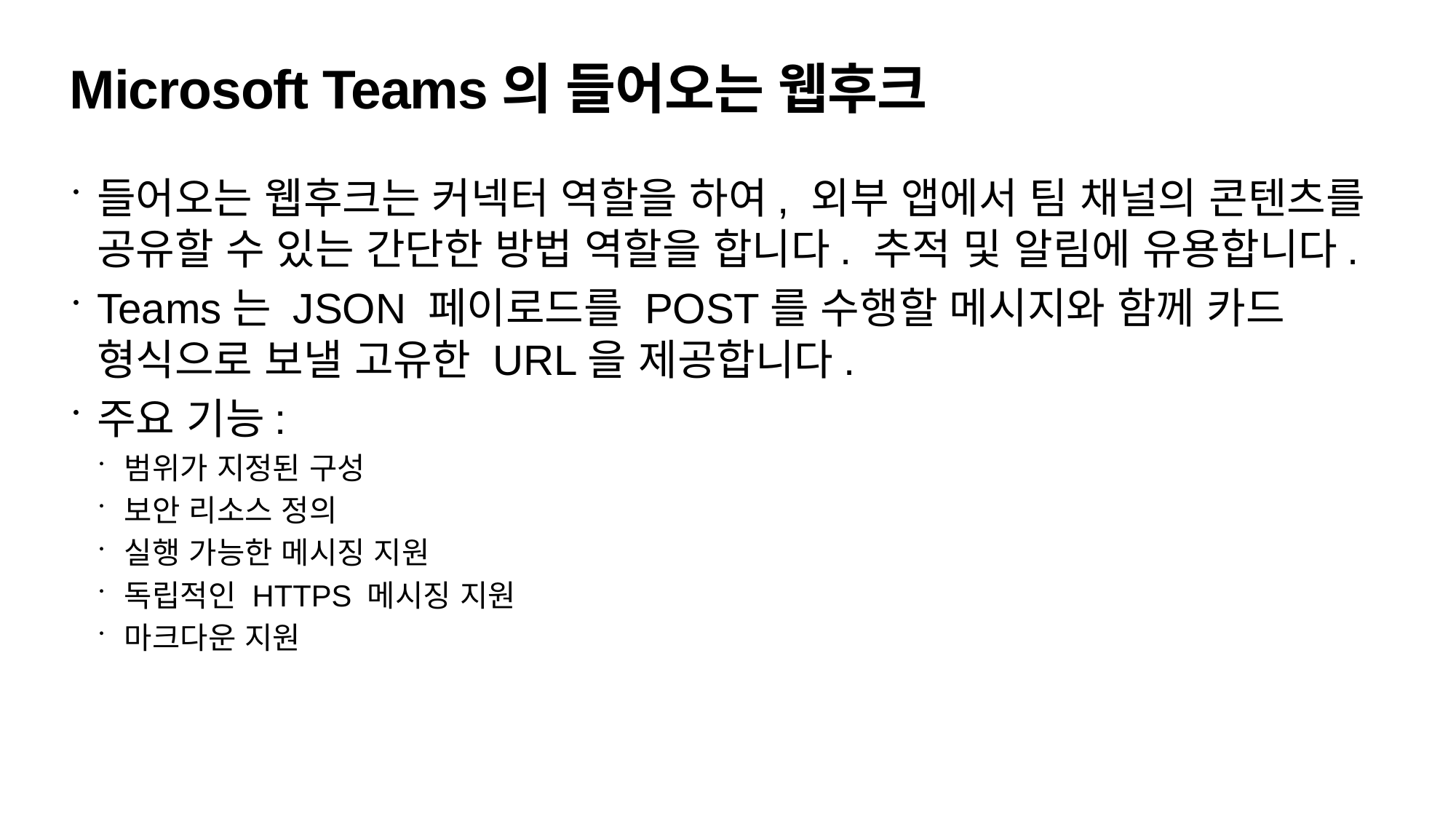

# Microsoft Teams의 들어오는 웹후크
들어오는 웹후크는 커넥터 역할을 하여, 외부 앱에서 팀 채널의 콘텐츠를 공유할 수 있는 간단한 방법 역할을 합니다. 추적 및 알림에 유용합니다.
Teams는 JSON 페이로드를 POST를 수행할 메시지와 함께 카드 형식으로 보낼 고유한 URL을 제공합니다.
주요 기능:
범위가 지정된 구성
보안 리소스 정의
실행 가능한 메시징 지원
독립적인 HTTPS 메시징 지원
마크다운 지원